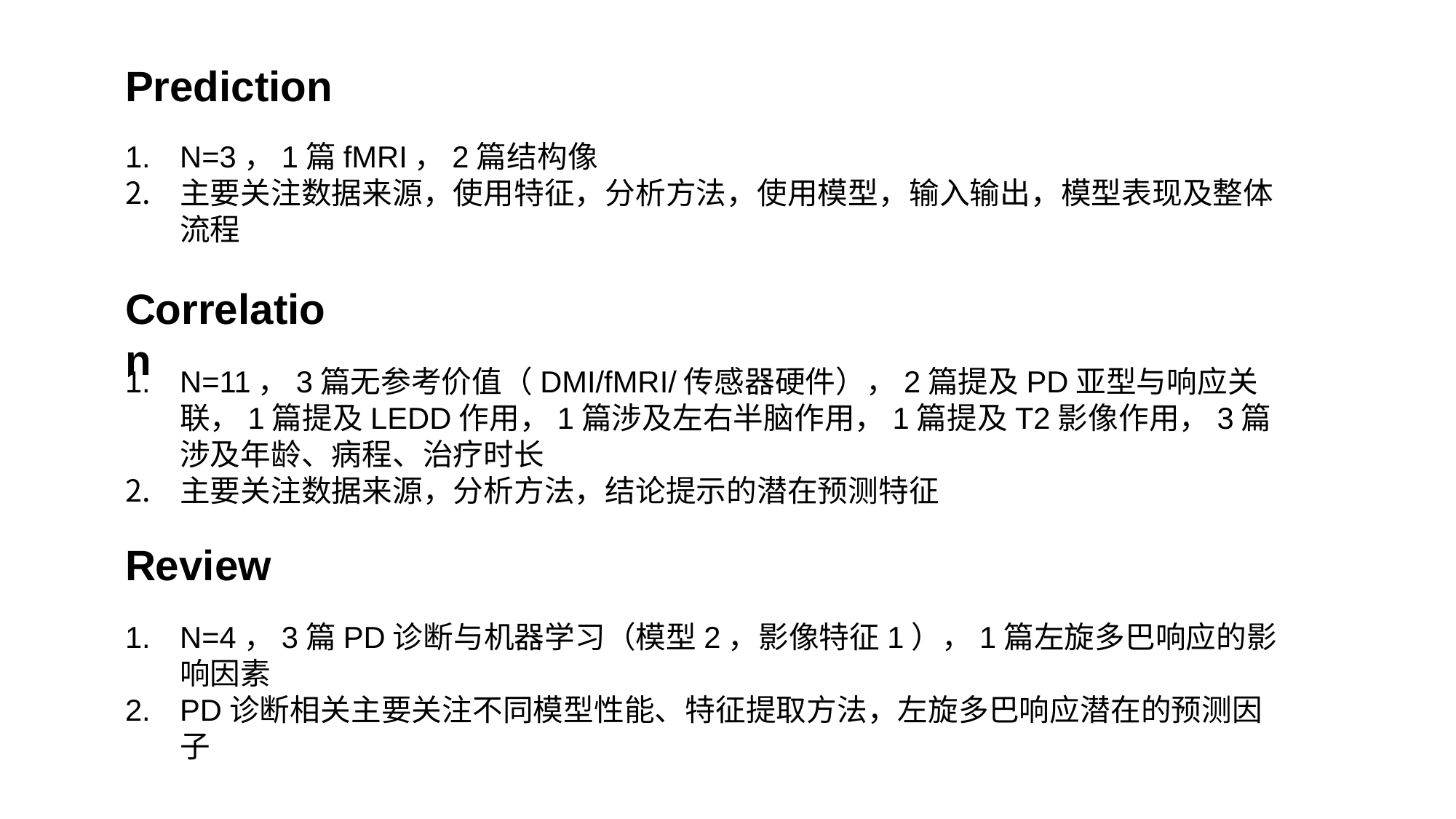

Prediction
N=3，1篇fMRI，2篇结构像
主要关注数据来源，使用特征，分析方法，使用模型，输入输出，模型表现及整体流程

Correlation
N=11，3篇无参考价值（DMI/fMRI/传感器硬件），2篇提及PD亚型与响应关联，1篇提及LEDD作用，1篇涉及左右半脑作用，1篇提及T2影像作用，3篇涉及年龄、病程、治疗时长
主要关注数据来源，分析方法，结论提示的潜在预测特征
Review
N=4，3篇PD诊断与机器学习（模型2，影像特征1），1篇左旋多巴响应的影响因素
PD诊断相关主要关注不同模型性能、特征提取方法，左旋多巴响应潜在的预测因子